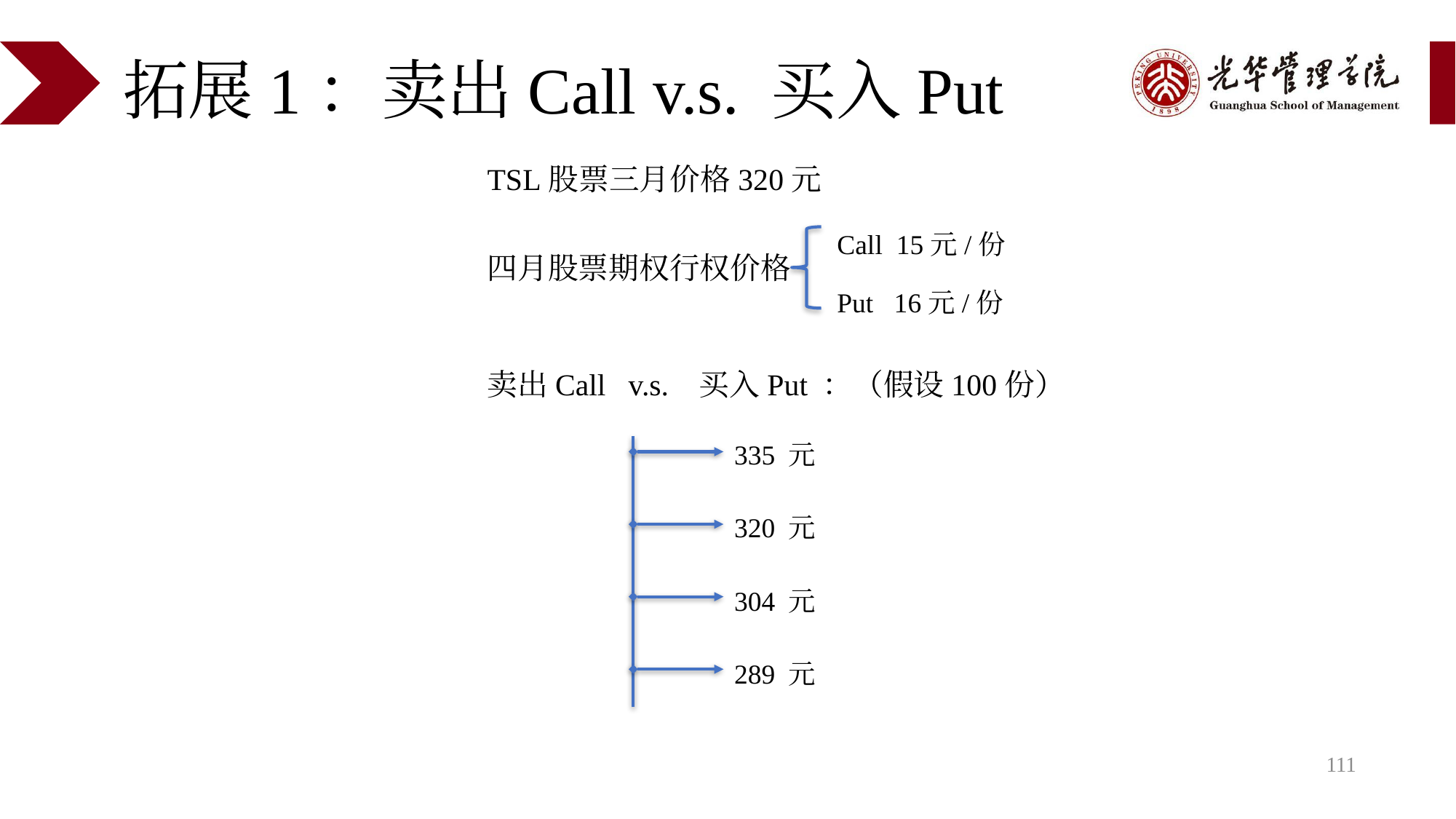

# 拓展1：卖出Call v.s. 买入Put
TSL股票三月价格320元
Call  15元/份
Put   16元/份

四月股票期权行权价格
卖出Call   v.s.   买入Put ：（假设100份）
335 元
320 元
304 元
289 元
111